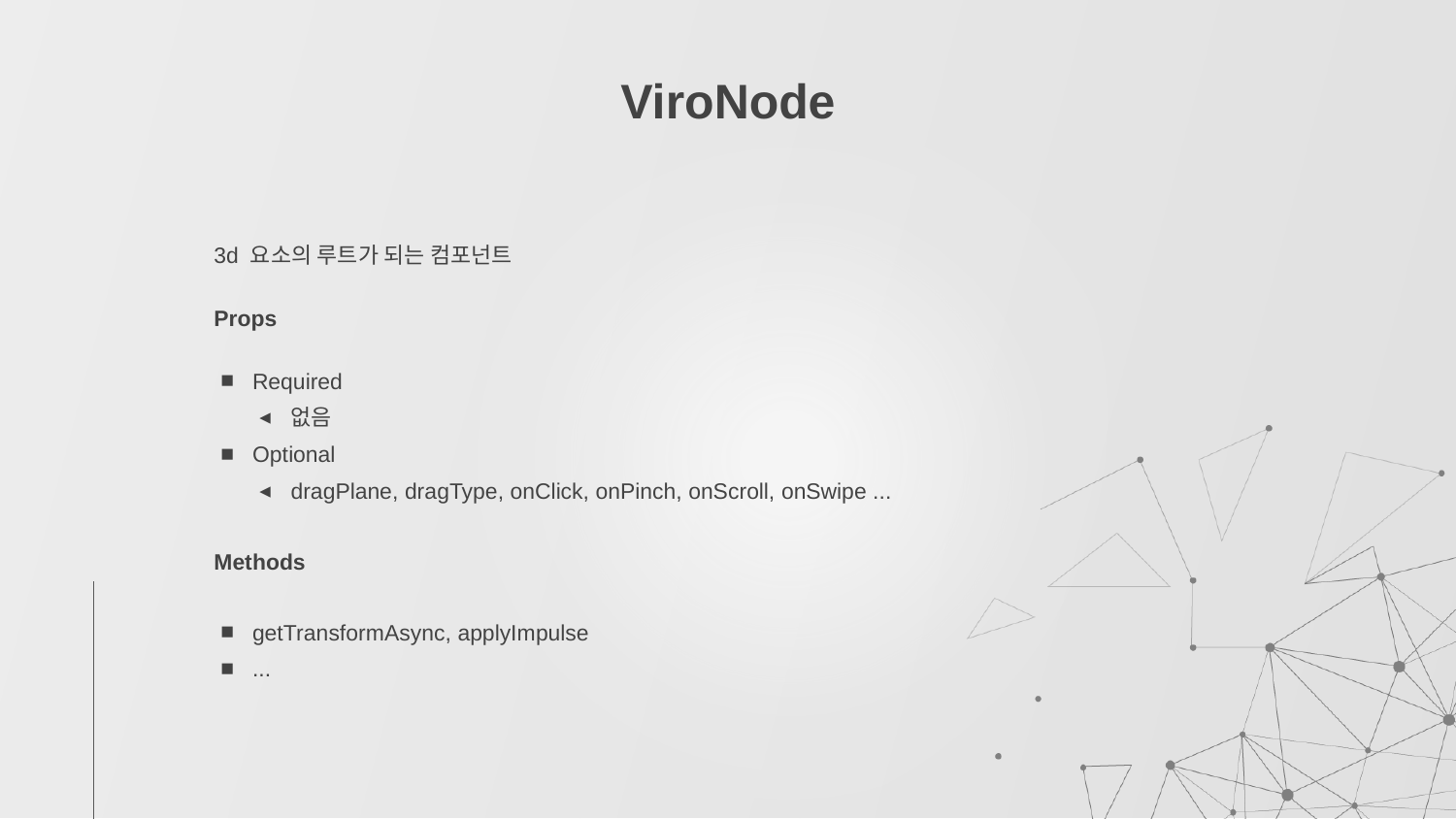

# ViroNode
3d 요소의 루트가 되는 컴포넌트

Props
Required
없음
Optional
dragPlane, dragType, onClick, onPinch, onScroll, onSwipe ...

Methods

getTransformAsync, applyImpulse
...